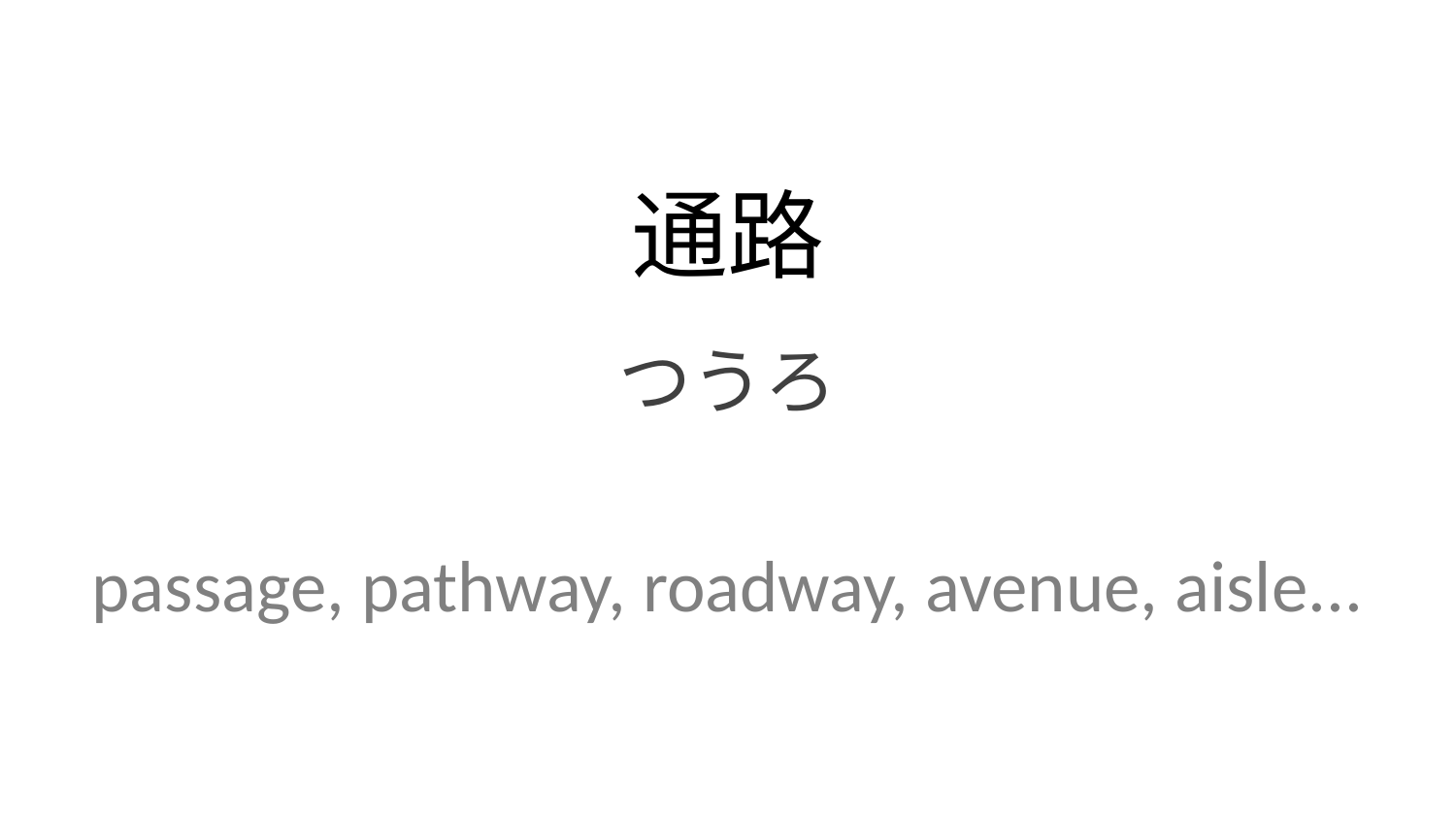

通路

つうろ
passage, pathway, roadway, avenue, aisle...